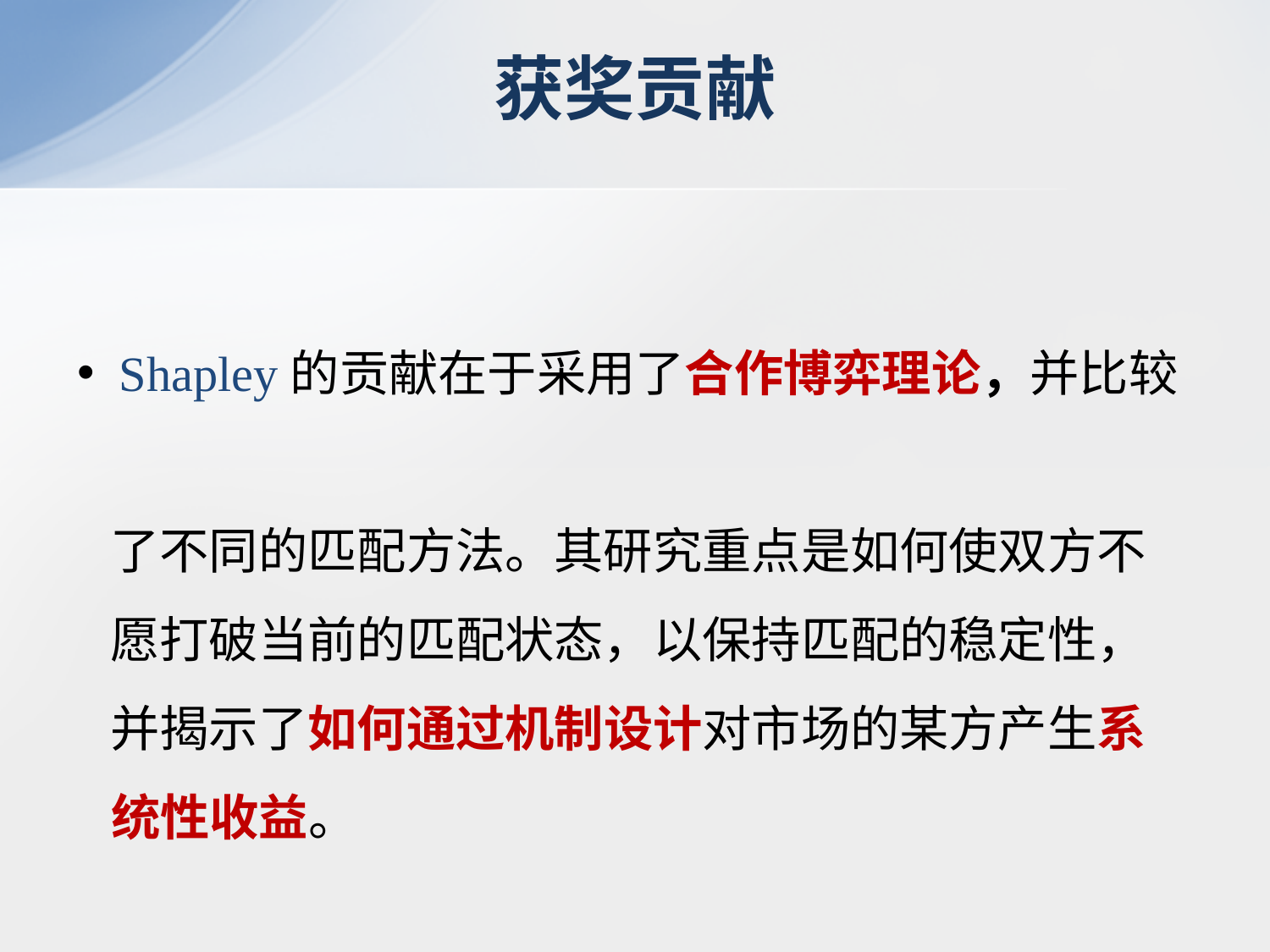

# 获奖贡献
  Shapley的贡献在于采用了合作博弈理论，并比较
   了不同的匹配方法。其研究重点是如何使双方不
   愿打破当前的匹配状态，以保持匹配的稳定性，
   并揭示了如何通过机制设计对市场的某方产生系
   统性收益。